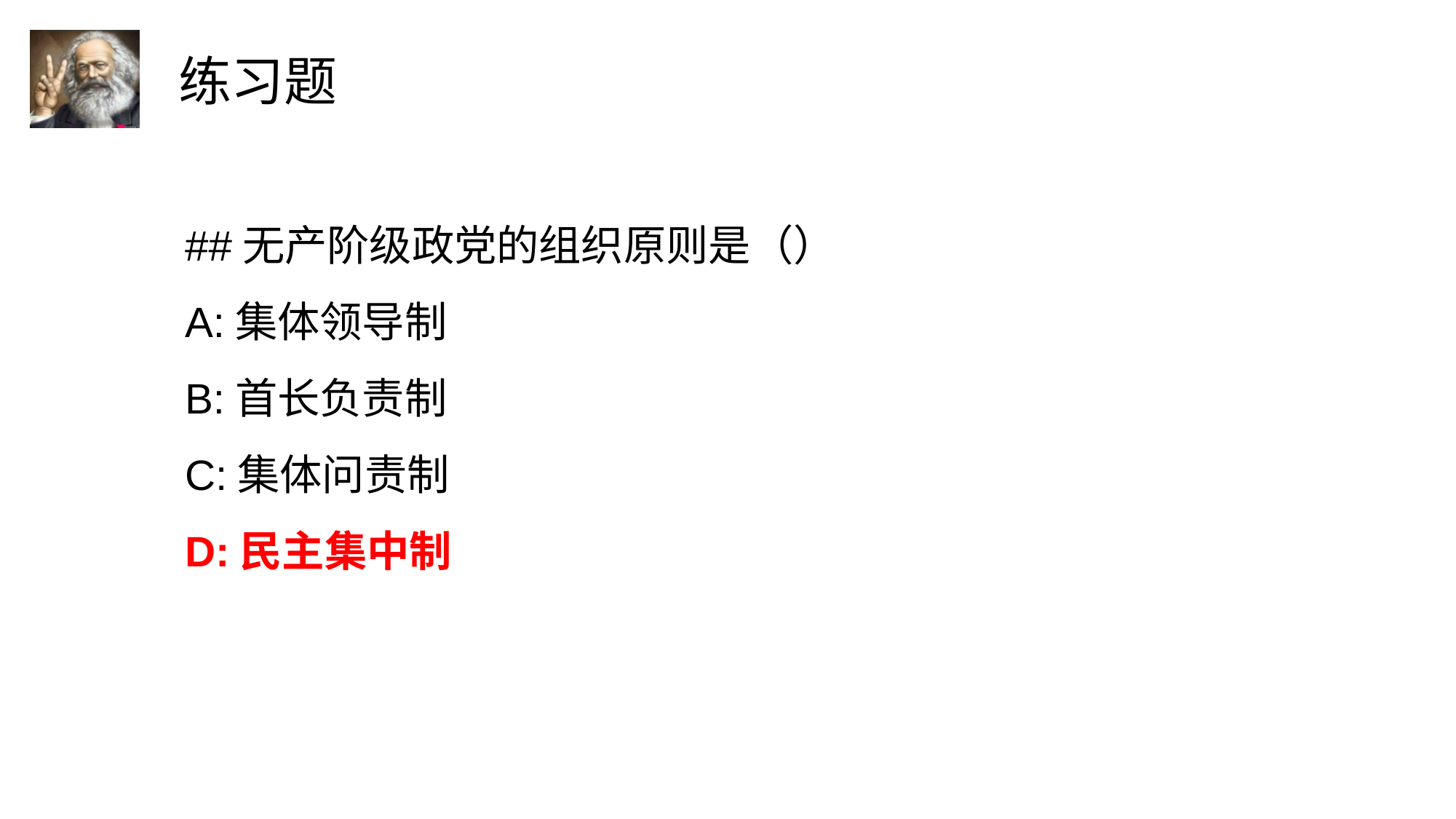

##无产阶级政党的组织原则是（）
A:集体领导制
B:首长负责制
C:集体问责制
D:民主集中制